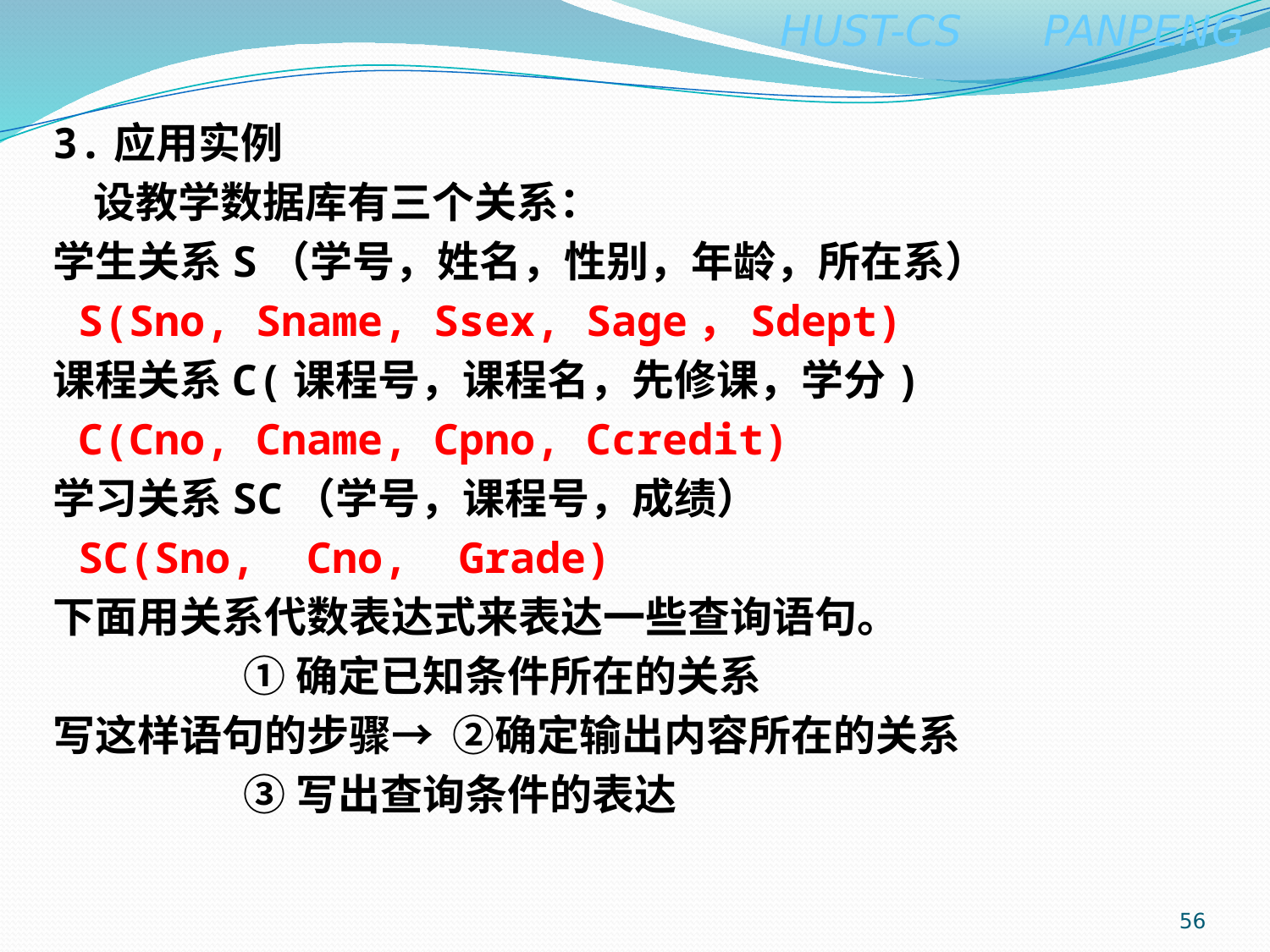

3.应用实例
    设教学数据库有三个关系：
学生关系S（学号，姓名，性别，年龄，所在系）
 S(Sno, Sname, Ssex, Sage，Sdept)
课程关系C(课程号，课程名，先修课，学分)
 C(Cno, Cname, Cpno, Ccredit)
学习关系SC（学号，课程号，成绩）
 SC(Sno,  Cno,  Grade)
下面用关系代数表达式来表达一些查询语句。
                    ①确定已知条件所在的关系
写这样语句的步骤→  ②确定输出内容所在的关系
                    ③写出查询条件的表达
56